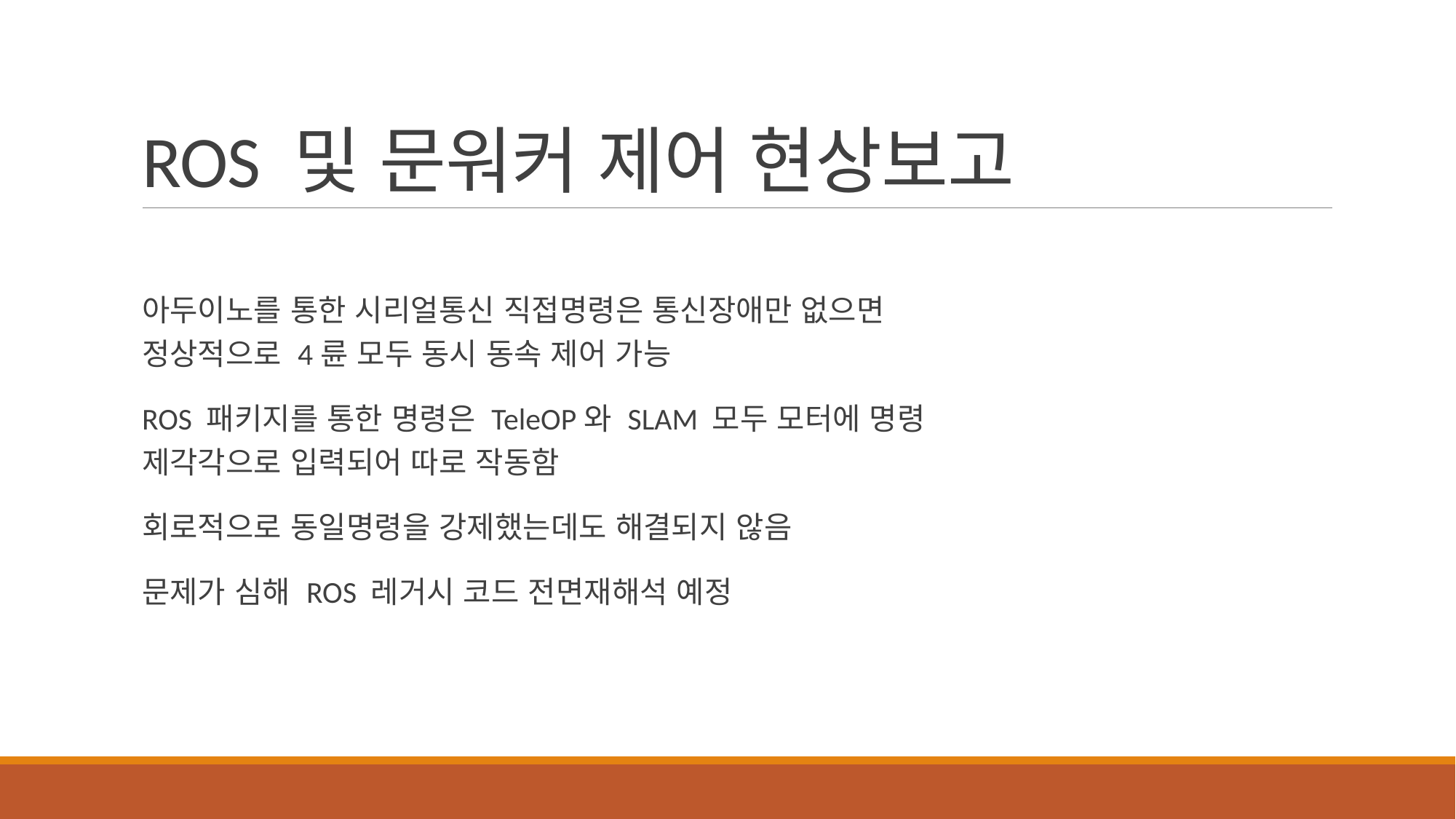

# ROS 및 문워커 제어 현상보고

아두이노를 통한 시리얼통신 직접명령은 통신장애만 없으면
정상적으로 4륜 모두 동시 동속 제어 가능
ROS 패키지를 통한 명령은 TeleOP와 SLAM 모두 모터에 명령
제각각으로 입력되어 따로 작동함
회로적으로 동일명령을 강제했는데도 해결되지 않음
문제가 심해 ROS 레거시 코드 전면재해석 예정